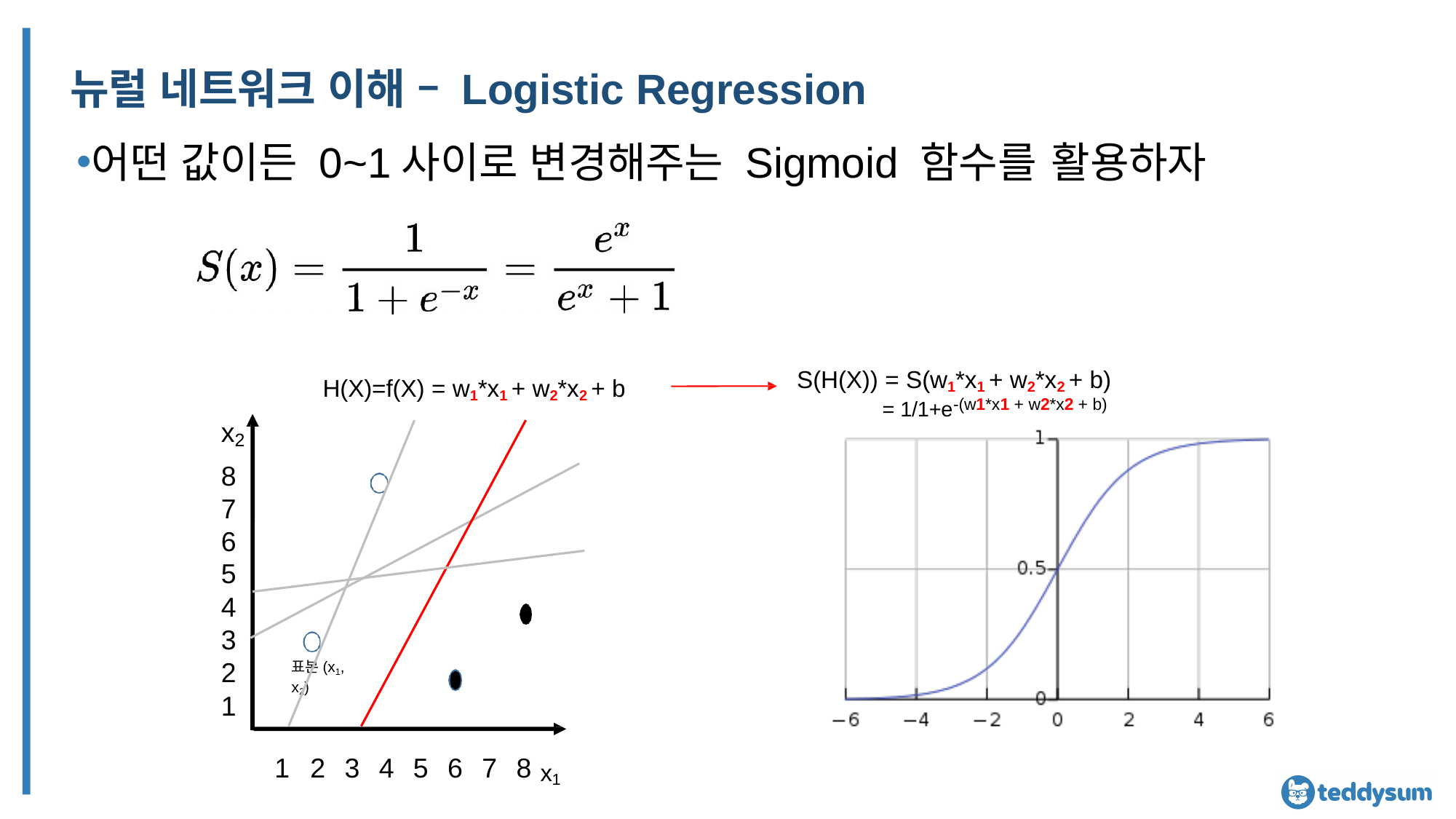

# 뉴럴 네트워크 이해 – Logistic Regression
어떤 값이든 0~1사이로 변경해주는 Sigmoid 함수를 활용하자

S(H(X)) = S(w1*x1 + w2*x2 + b)
= 1/1+e-(w1*x1 + w2*x2 + b)
H(X)=f(X) = w1*x1 + w2*x2 + b

x

2
8
7
6
5
4
3
2
1

표본(x1, x2)

1	2	3	4	5	6	7	8 x1